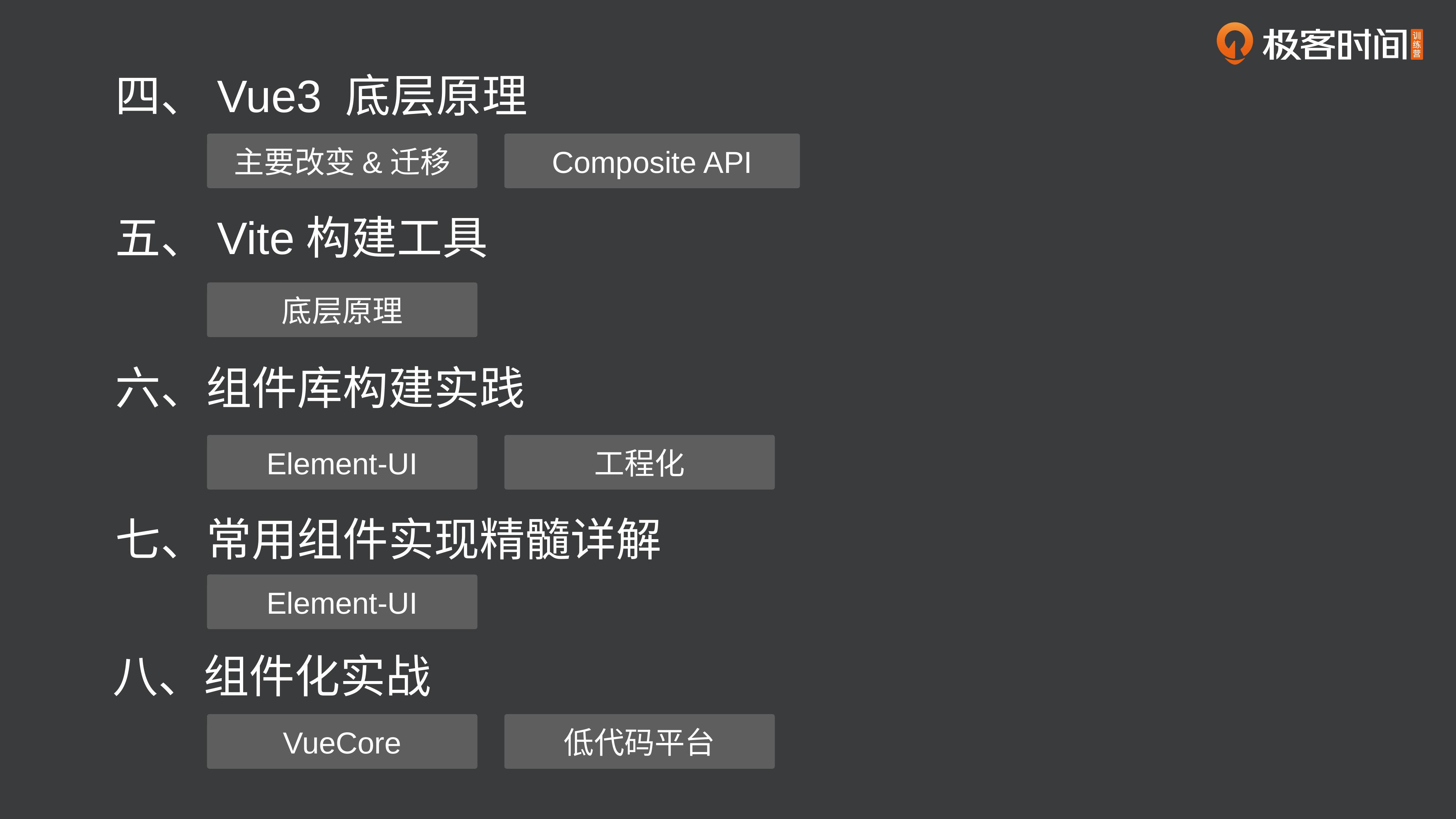

四、Vue3 底层原理
主要改变&迁移
Composite API
五、Vite构建工具
底层原理
六、组件库构建实践
Element-UI
工程化
七、常用组件实现精髓详解
Element-UI
八、组件化实战
VueCore
低代码平台